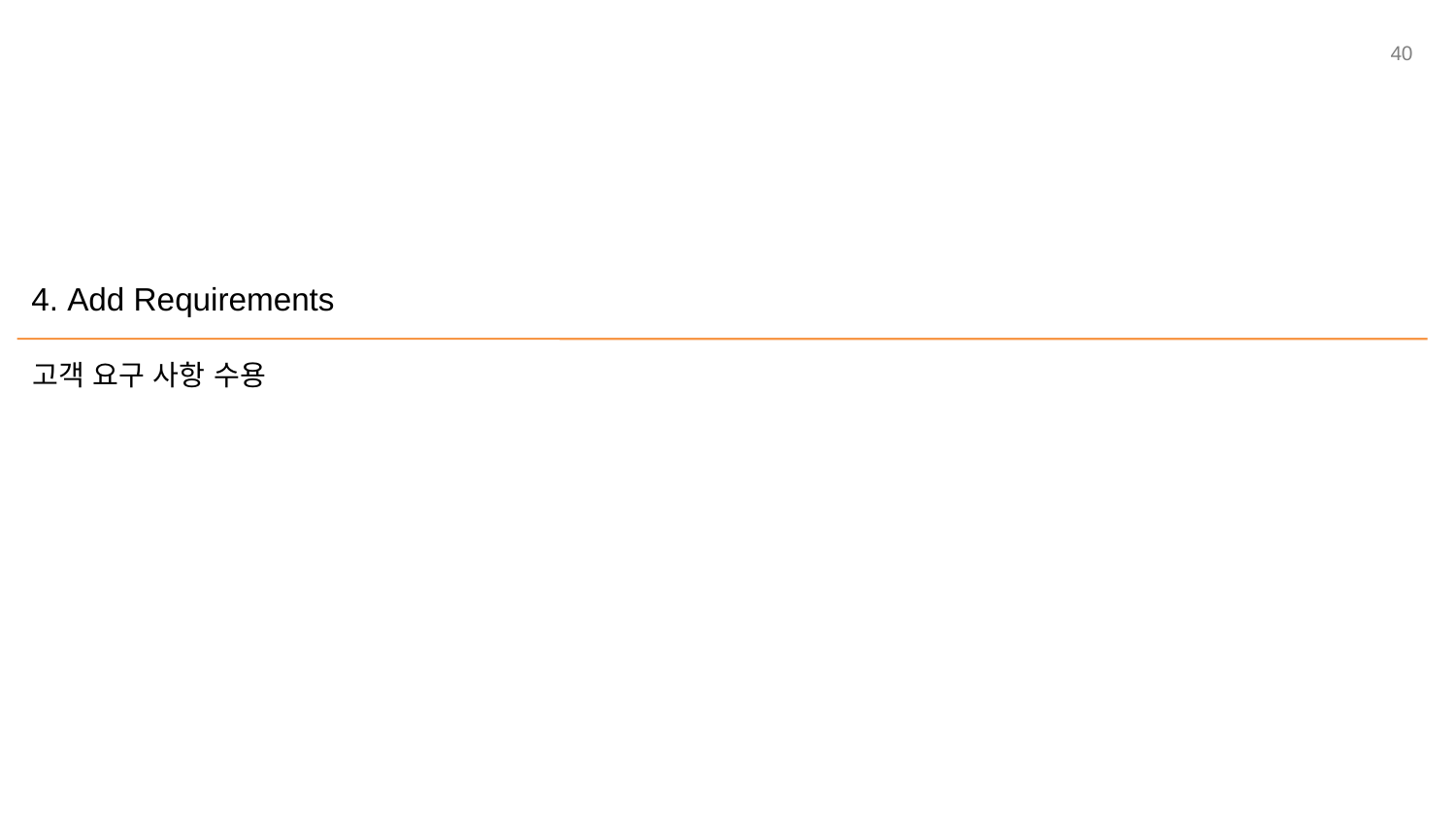

40
# 4. Add Requirements
고객 요구 사항 수용